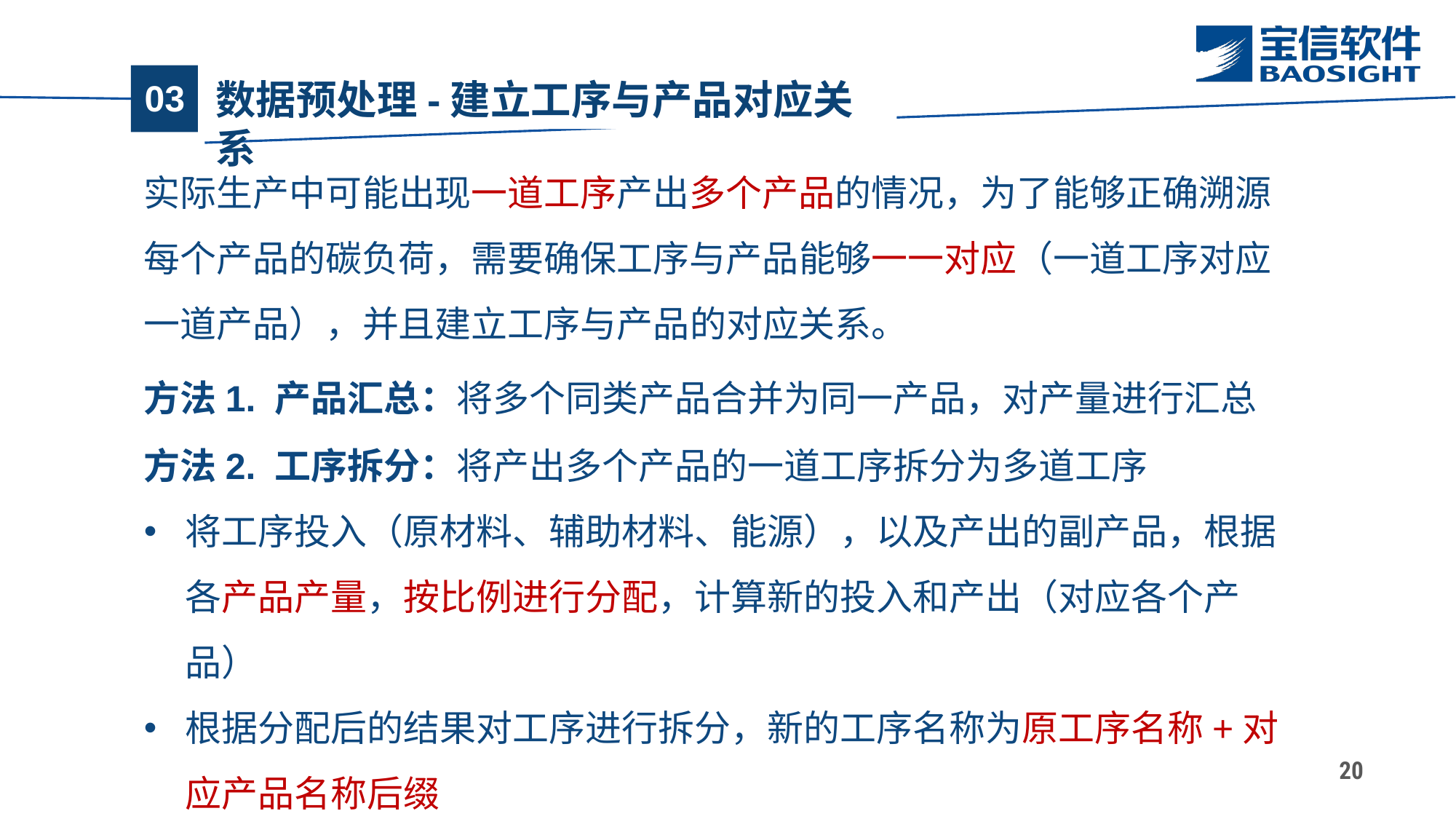

# 数据预处理-建立工序与产品对应关系
03
实际生产中可能出现一道工序产出多个产品的情况，为了能够正确溯源每个产品的碳负荷，需要确保工序与产品能够一一对应（一道工序对应一道产品），并且建立工序与产品的对应关系。
方法1. 产品汇总：将多个同类产品合并为同一产品，对产量进行汇总
方法2. 工序拆分：将产出多个产品的一道工序拆分为多道工序
将工序投入（原材料、辅助材料、能源），以及产出的副产品，根据各产品产量，按比例进行分配，计算新的投入和产出（对应各个产品）
根据分配后的结果对工序进行拆分，新的工序名称为原工序名称+对应产品名称后缀